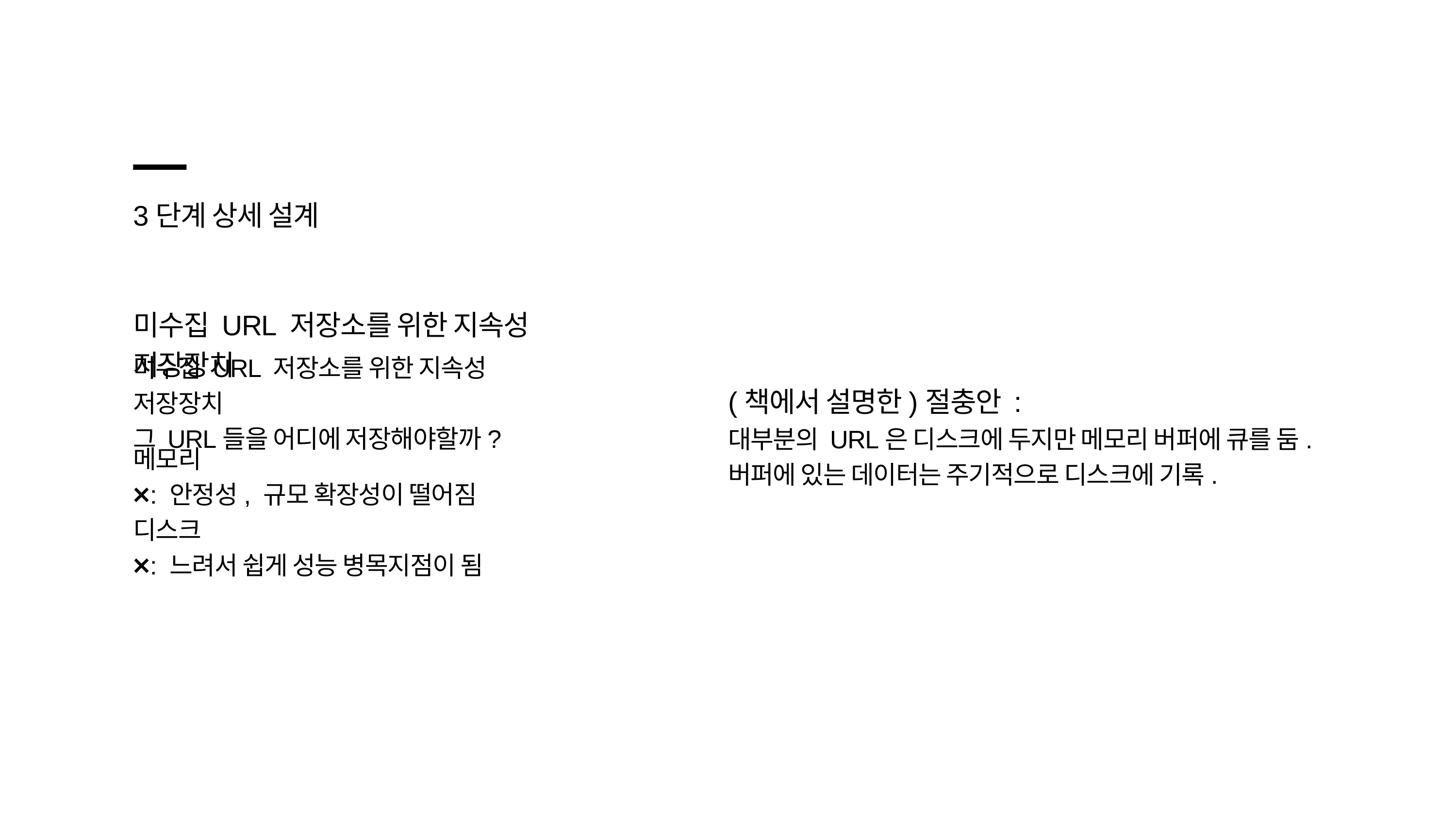

3단계 상세 설계
미수집 URL 저장소를 위한 지속성 저장장치
미수집 URL 저장소를 위한 지속성 저장장치
그 URL들을 어디에 저장해야할까?
(책에서 설명한)절충안 :
대부분의 URL은 디스크에 두지만 메모리 버퍼에 큐를 둠.
버퍼에 있는 데이터는 주기적으로 디스크에 기록.
메모리
❌: 안정성, 규모 확장성이 떨어짐
디스크
❌: 느려서 쉽게 성능 병목지점이 됨